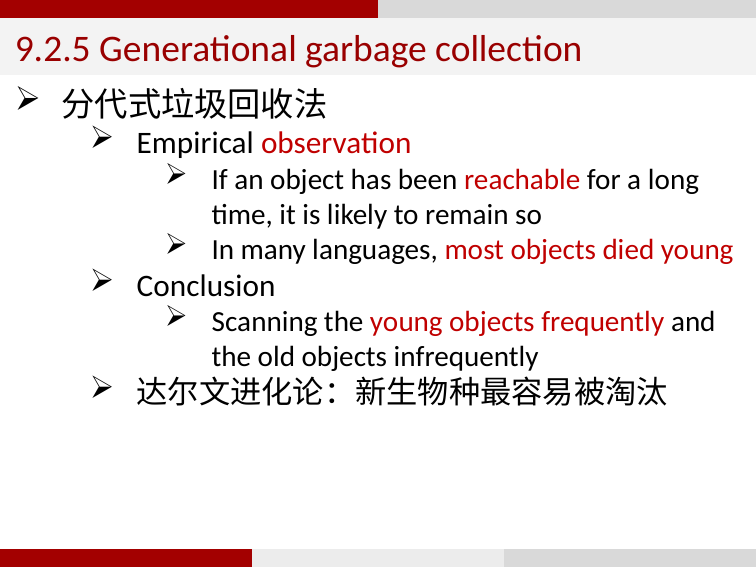

9.2.5 Generational garbage collection
分代式垃圾回收法
Empirical observation
If an object has been reachable for a long time, it is likely to remain so
In many languages, most objects died young
Conclusion
Scanning the young objects frequently and the old objects infrequently
达尔文进化论：新生物种最容易被淘汰

72